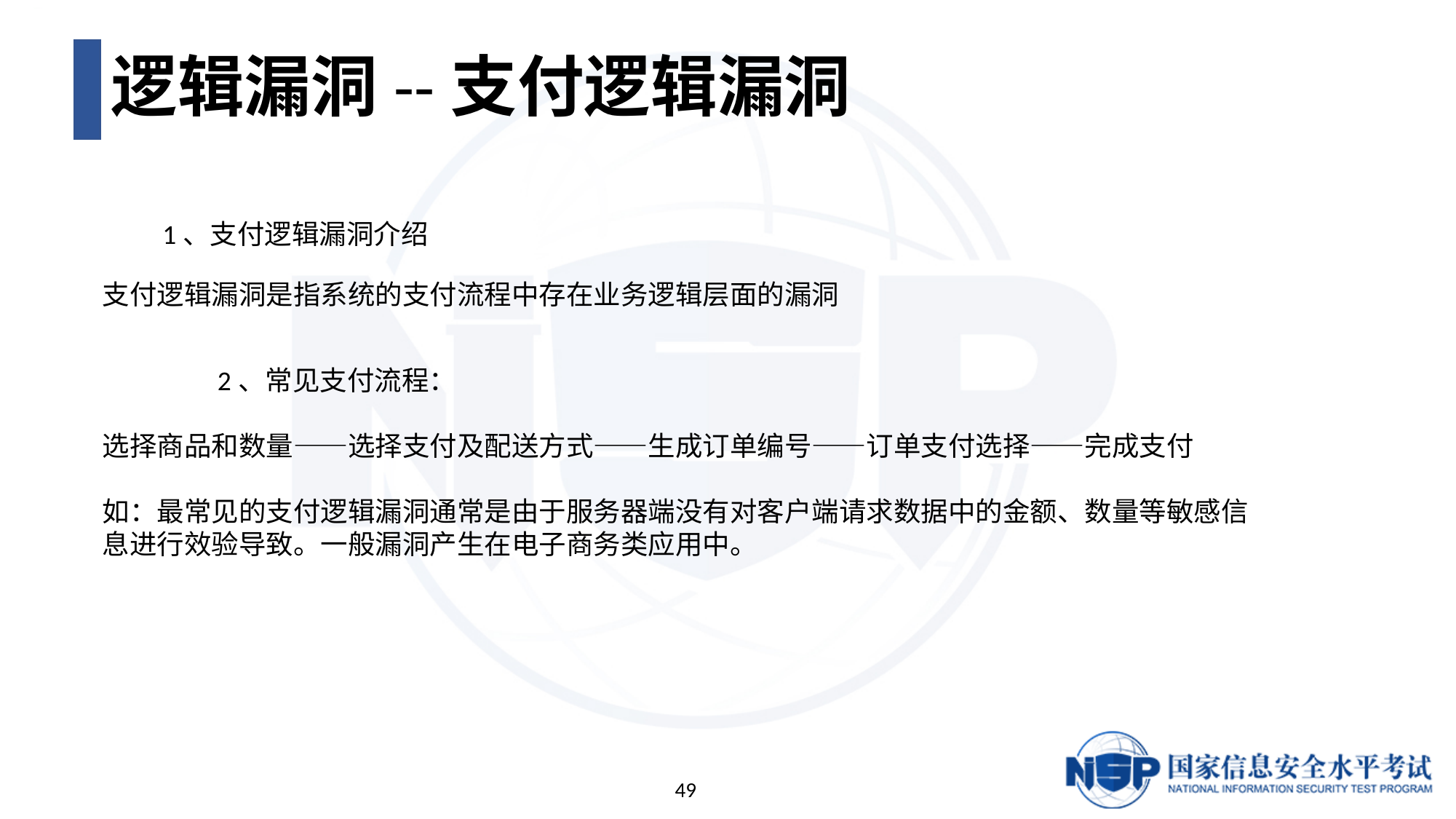

# 逻辑漏洞--支付逻辑漏洞
1、支付逻辑漏洞介绍
支付逻辑漏洞是指系统的支付流程中存在业务逻辑层面的漏洞
      	 2、常见支付流程：

选择商品和数量——选择支付及配送方式——生成订单编号——订单支付选择——完成支付

如：最常见的支付逻辑漏洞通常是由于服务器端没有对客户端请求数据中的金额、数量等敏感信息进行效验导致。一般漏洞产生在电子商务类应用中。